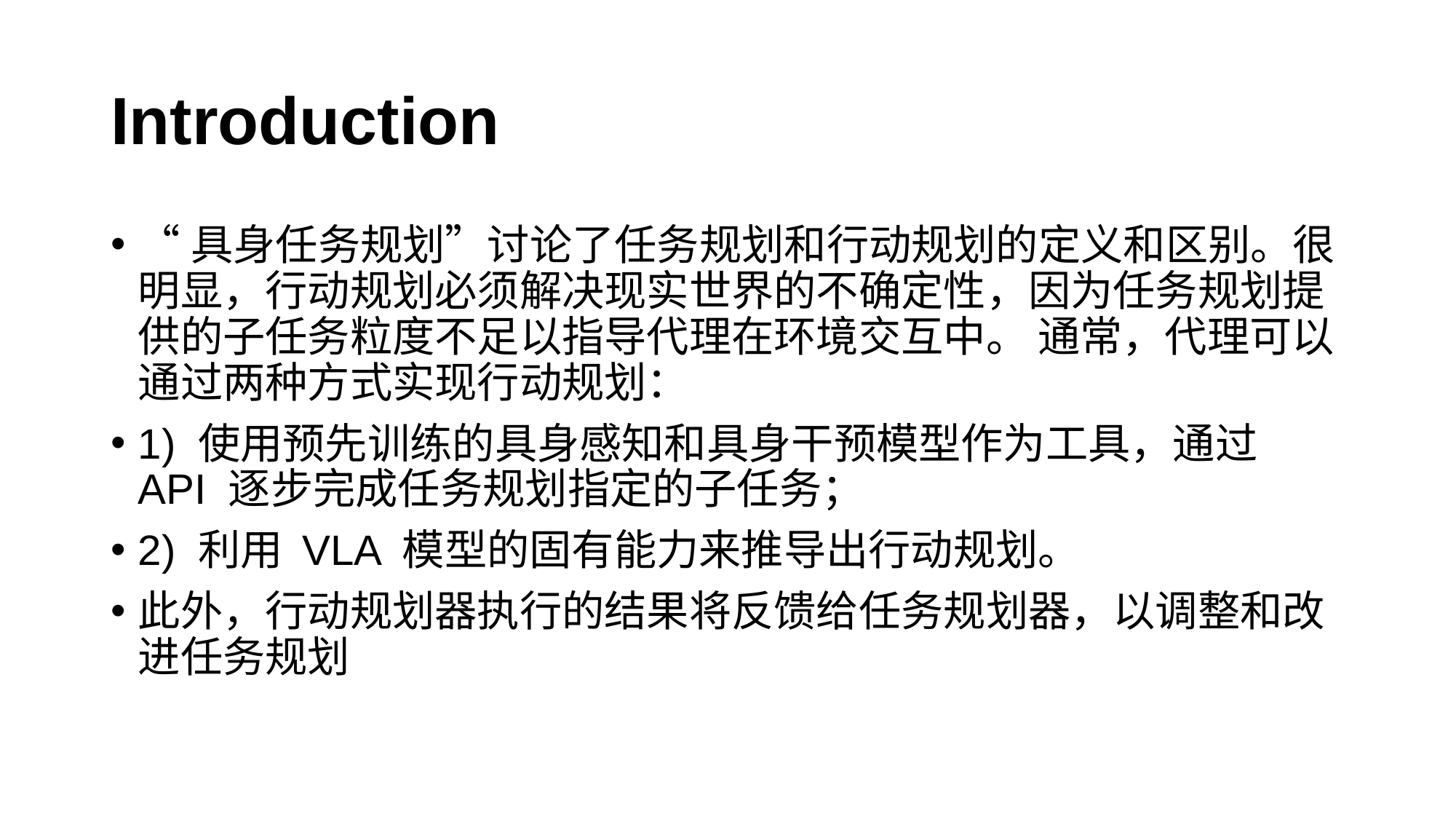

# Introduction
“具身任务规划”讨论了任务规划和行动规划的定义和区别。很明显，行动规划必须解决现实世界的不确定性，因为任务规划提供的子任务粒度不足以指导代理在环境交互中。 通常，代理可以通过两种方式实现行动规划：
1) 使用预先训练的具身感知和具身干预模型作为工具，通过 API 逐步完成任务规划指定的子任务；
2) 利用 VLA 模型的固有能力来推导出行动规划。
此外，行动规划器执行的结果将反馈给任务规划器，以调整和改进任务规划